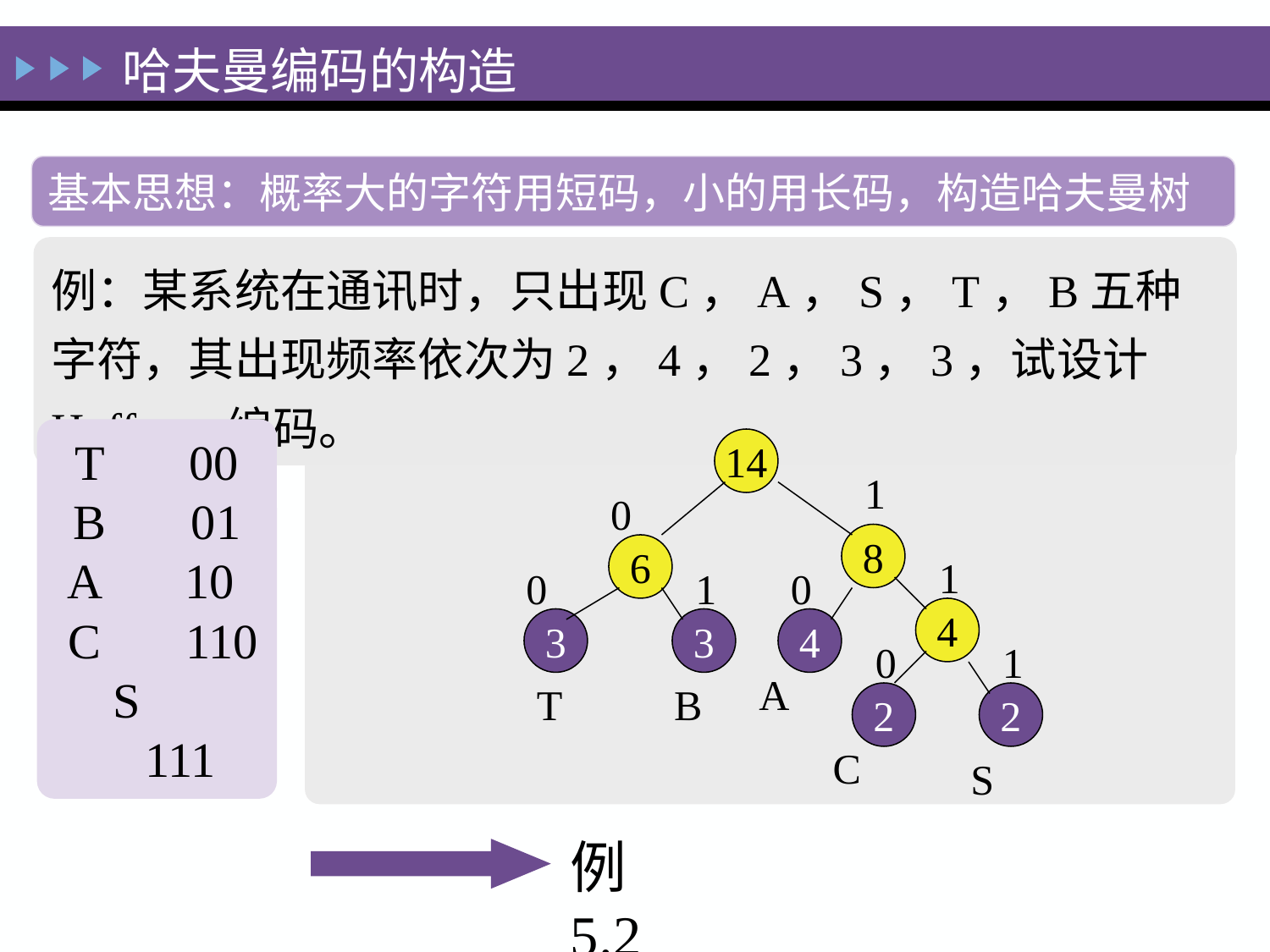

哈夫曼编码的构造
基本思想：概率大的字符用短码，小的用长码，构造哈夫曼树
例：某系统在通讯时，只出现C，A，S，T，B五种字符，其出现频率依次为2，4，2，3，3，试设计Huffman编码。

14
1
0

8
6
1
0
1
0

4
3
3
4
0
1

 A

 T
 B
2
2
 C
 S
T　 00
B 　01
A 　10
 C 　110
 S　  111
例5.2